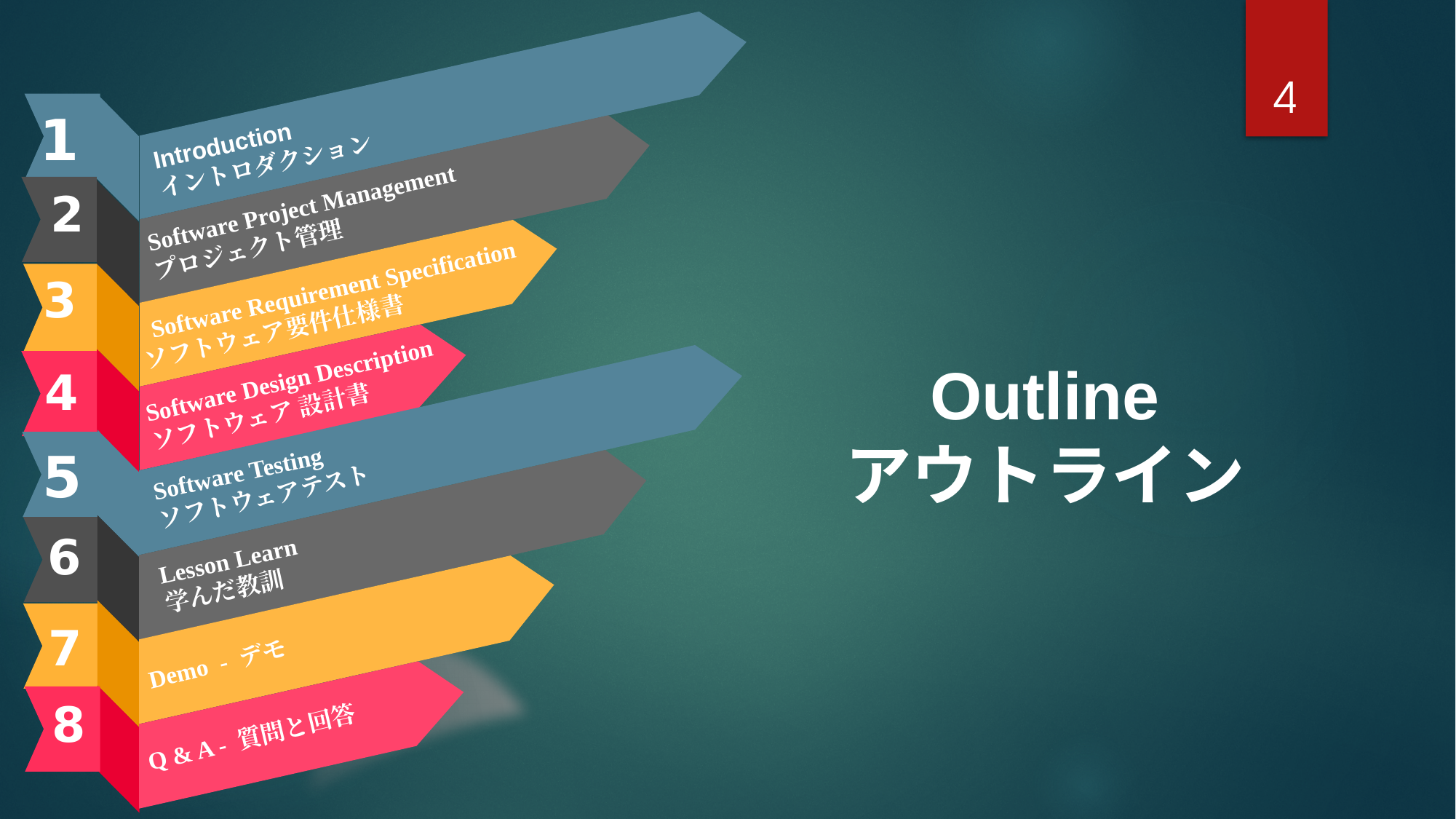

4
Introduction
イントロダクション

1
Software Project Management
プロジェクト管理

2

3
 Software Requirement Specification
ソフトウェア要件仕様書
Software Design Description
ソフトウェア 設計書
Outline
アウトライン

4
Software Testing
ソフトウェアテスト

5
Lesson Learn
学んだ教訓

6

7

Demo  - デモ

8
Q & A - 質問と回答